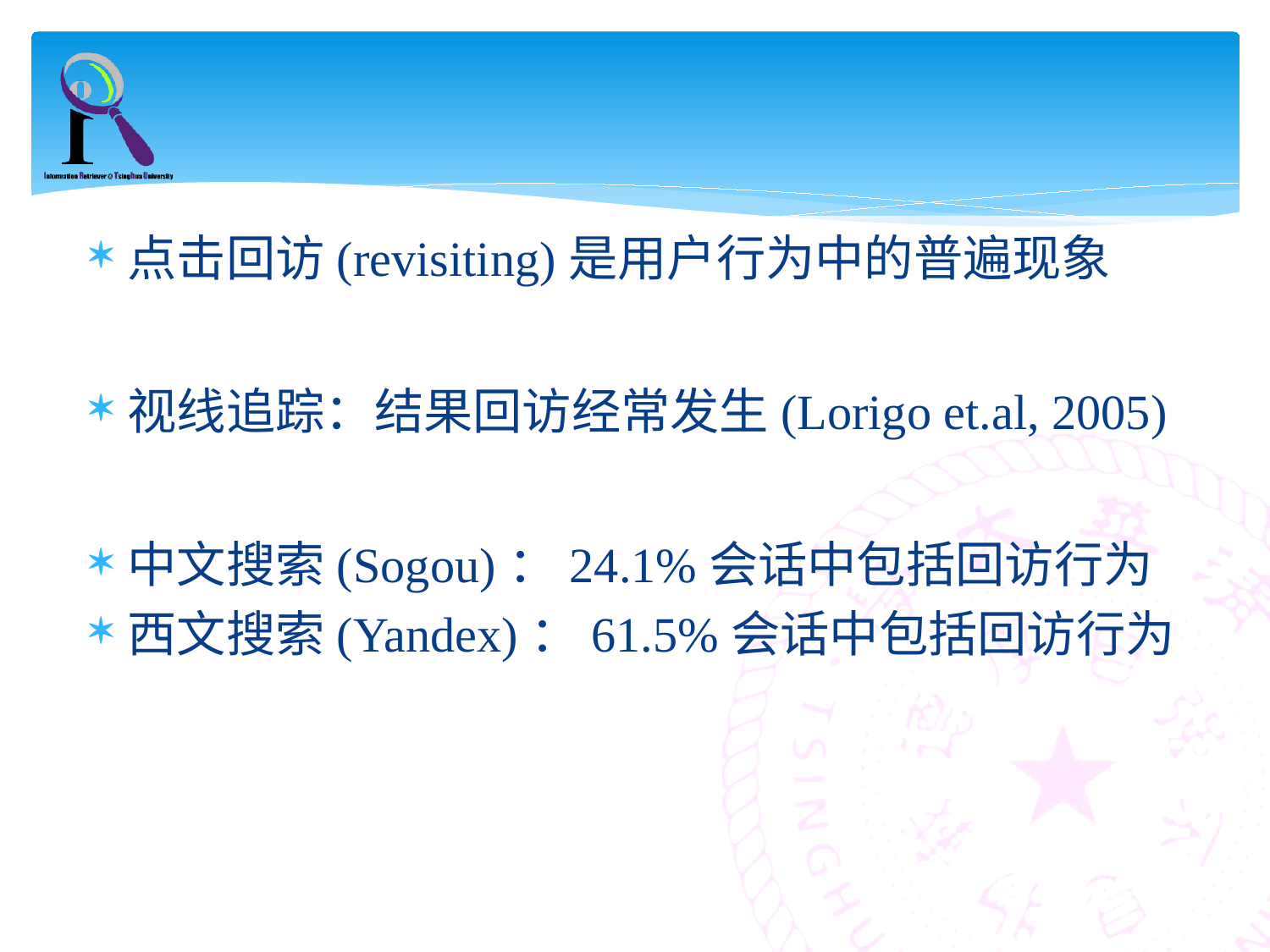

#
点击回访(revisiting)是用户行为中的普遍现象

视线追踪：结果回访经常发生(Lorigo et.al, 2005)

中文搜索(Sogou)：24.1%会话中包括回访行为
西文搜索(Yandex)：61.5%会话中包括回访行为